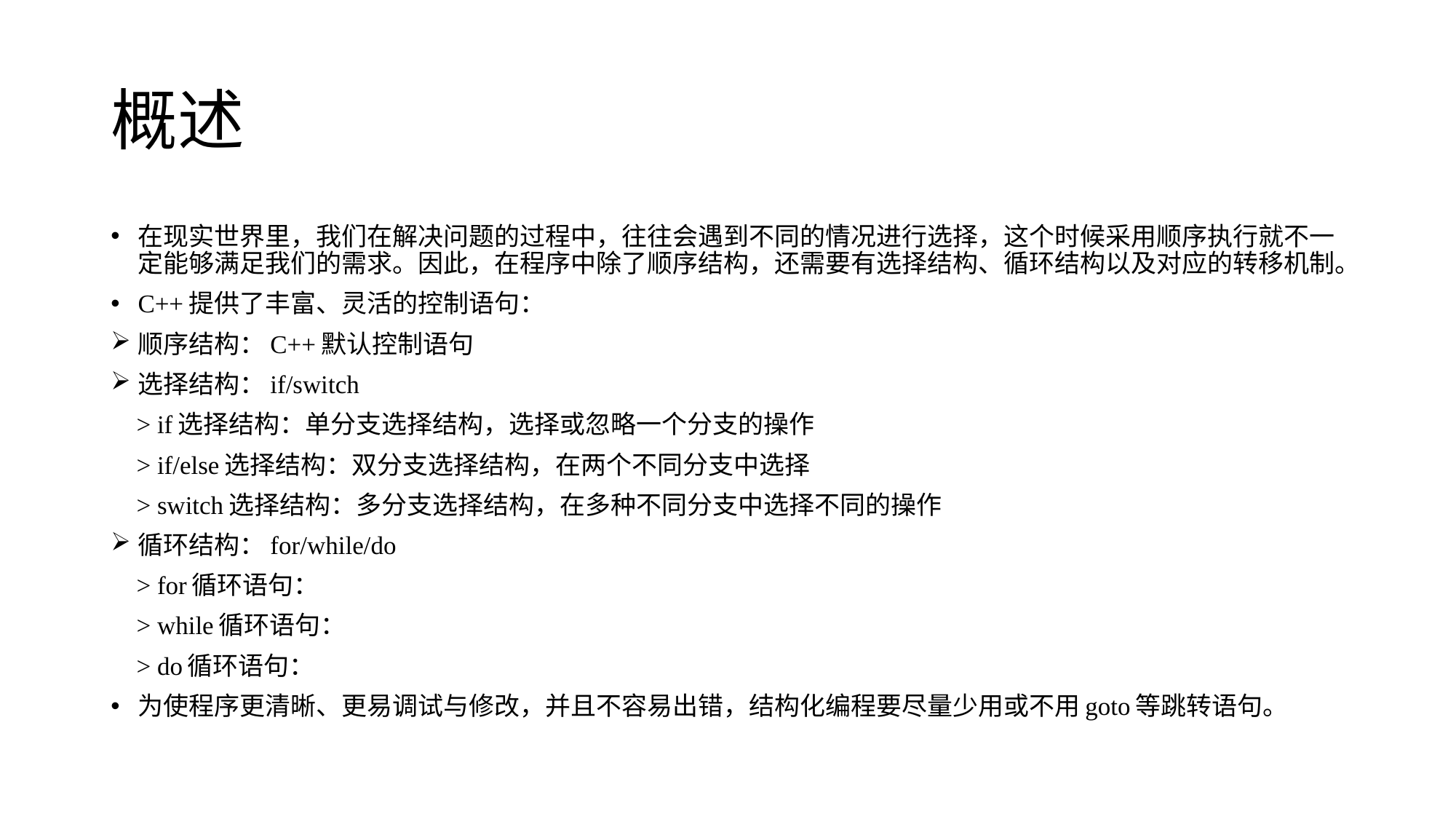

# 概述
在现实世界里，我们在解决问题的过程中，往往会遇到不同的情况进行选择，这个时候采用顺序执行就不一定能够满足我们的需求。因此，在程序中除了顺序结构，还需要有选择结构、循环结构以及对应的转移机制。
C++提供了丰富、灵活的控制语句：
顺序结构：C++默认控制语句
选择结构：if/switch
    > if选择结构：单分支选择结构，选择或忽略一个分支的操作
    > if/else选择结构：双分支选择结构，在两个不同分支中选择
    > switch选择结构：多分支选择结构，在多种不同分支中选择不同的操作
循环结构：for/while/do
    > for循环语句：
    > while循环语句：
    > do循环语句：
为使程序更清晰、更易调试与修改，并且不容易出错，结构化编程要尽量少用或不用goto等跳转语句。